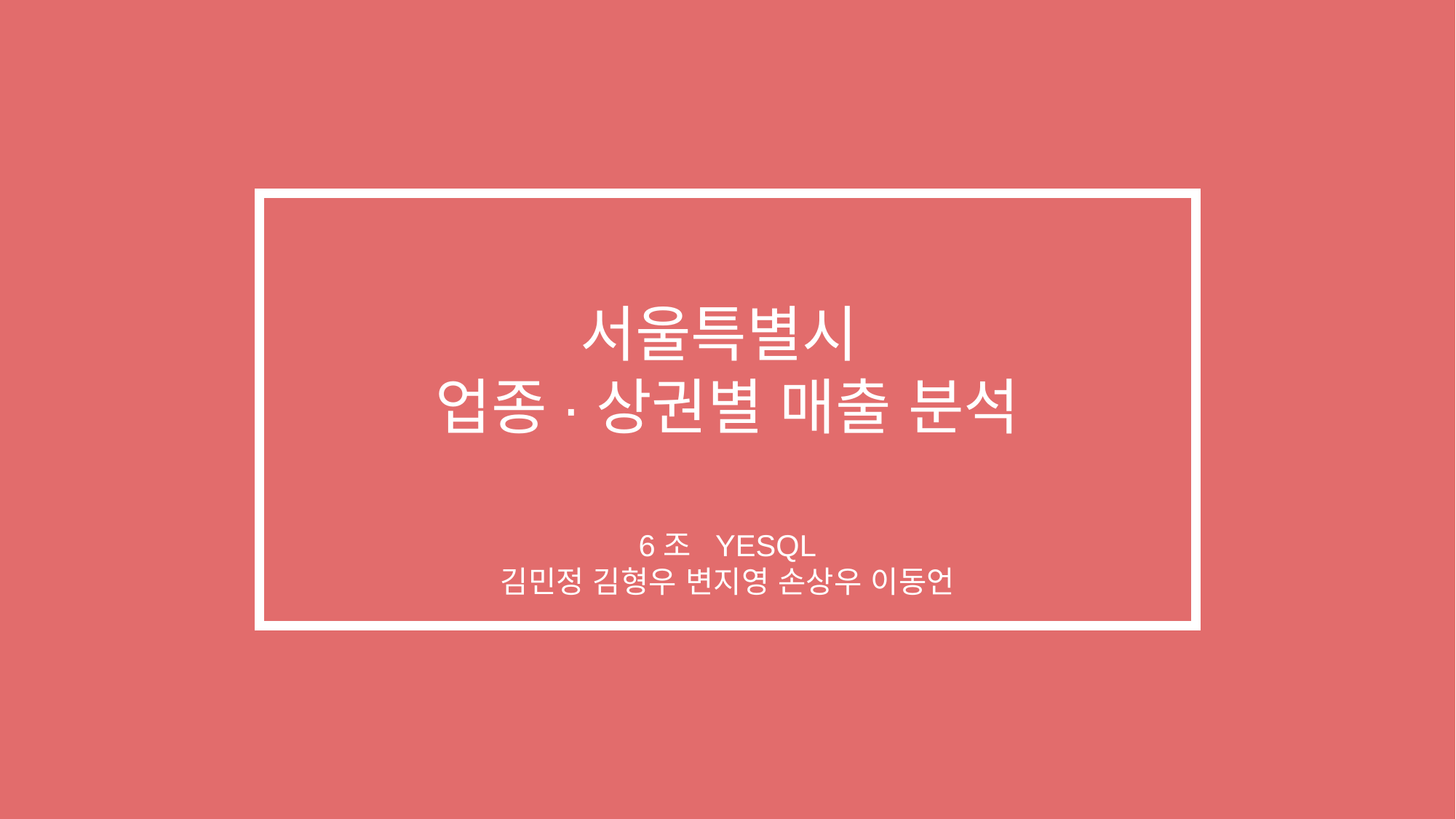

서울특별시
업종·상권별 매출 분석

6조  YESQL
김민정 김형우 변지영 손상우 이동언